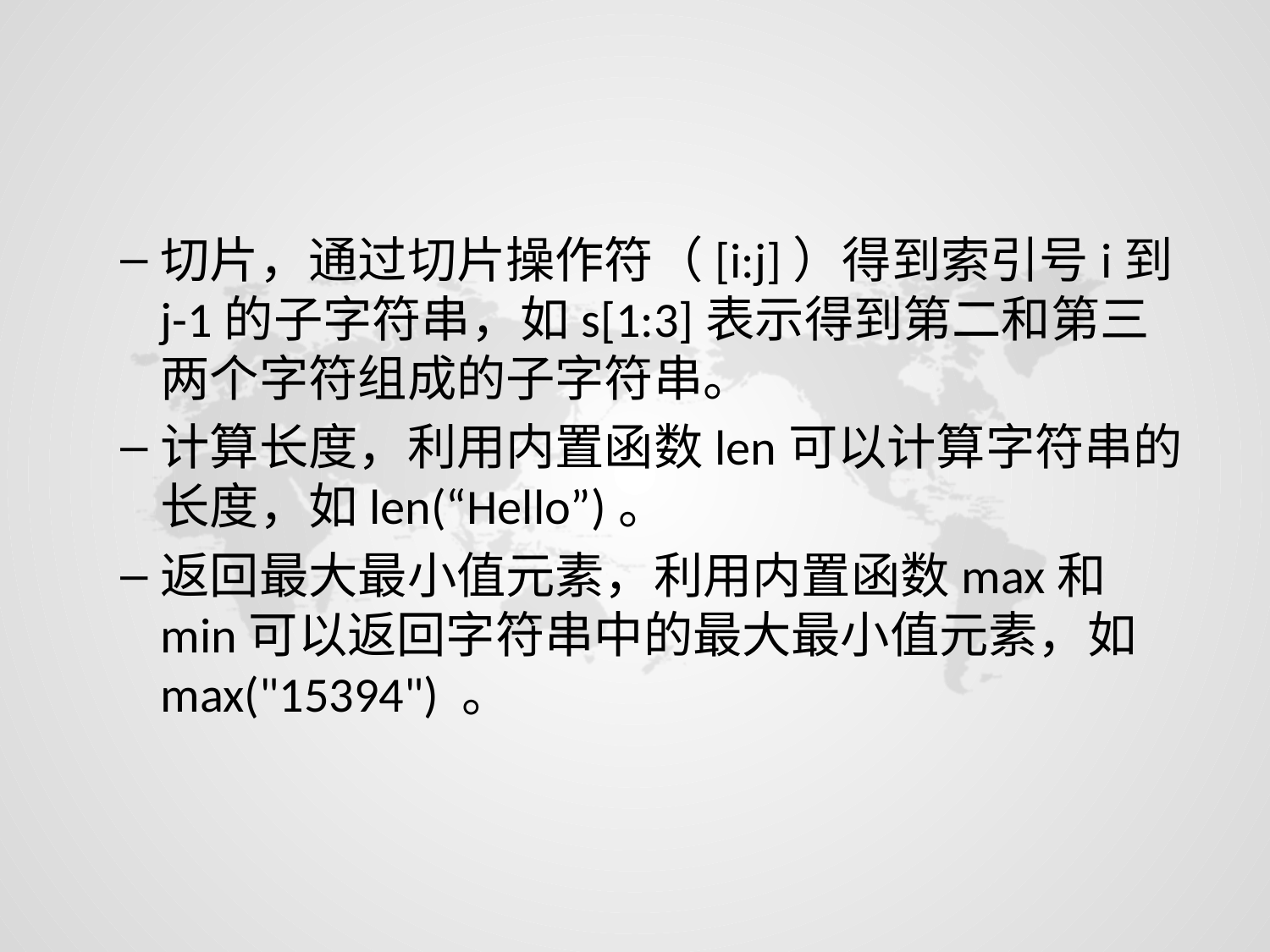

#
切片，通过切片操作符（[i:j]）得到索引号i到j-1的子字符串，如s[1:3]表示得到第二和第三两个字符组成的子字符串。
计算长度，利用内置函数len可以计算字符串的长度，如len(“Hello”)。
返回最大最小值元素，利用内置函数max和min可以返回字符串中的最大最小值元素，如max("15394") 。